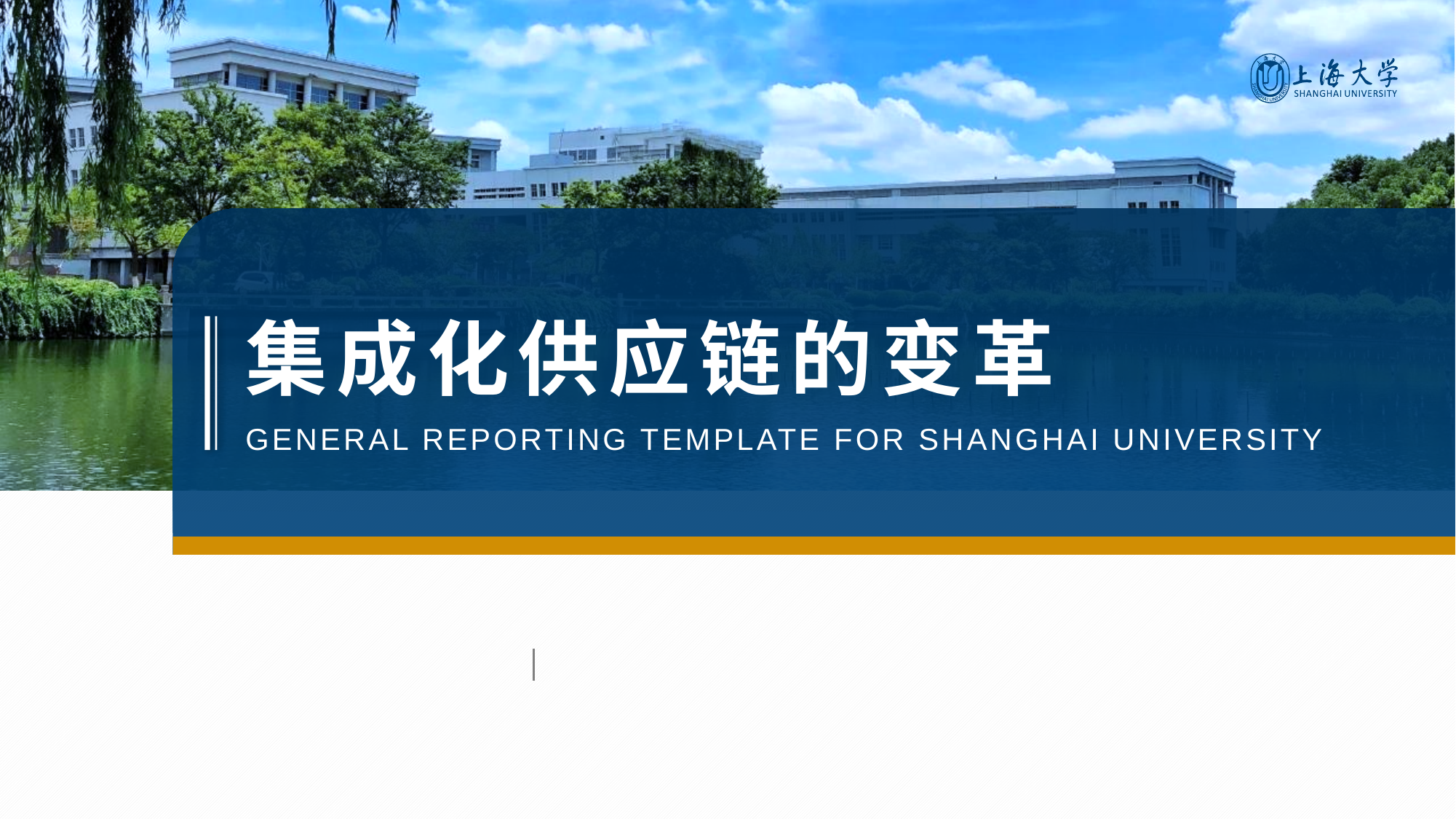

# 集成化供应链的变革
GENERAL REPORTING TEMPLATE FOR SHANGHAI UNIVERSITY

Ctrl + 鼠标滚轮 = 放大缩小
右键单击左侧缩略图→版式→选择【其他封面类型】